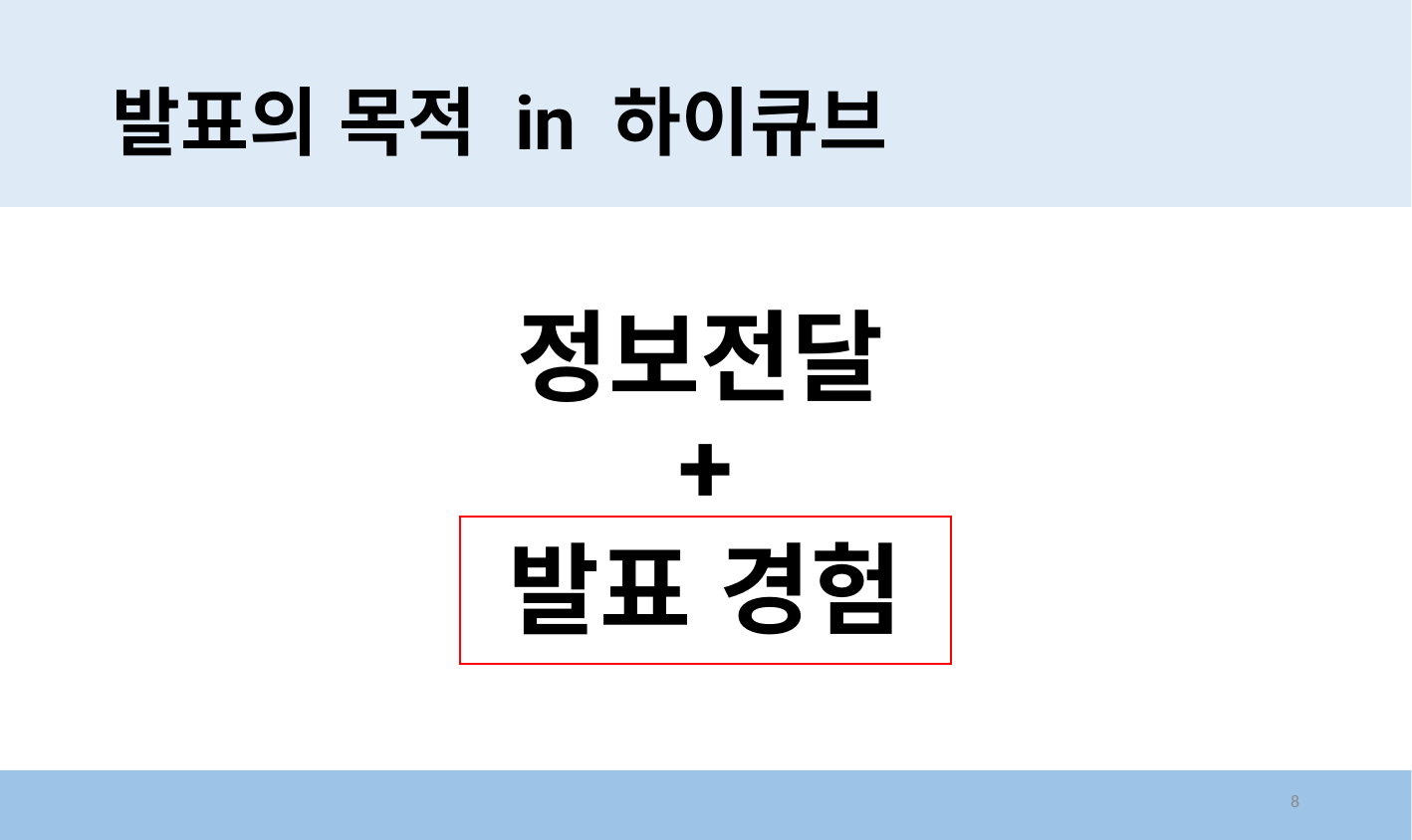

# 발표의 목적 in 하이큐브
정보전달
+

발표 경험
8